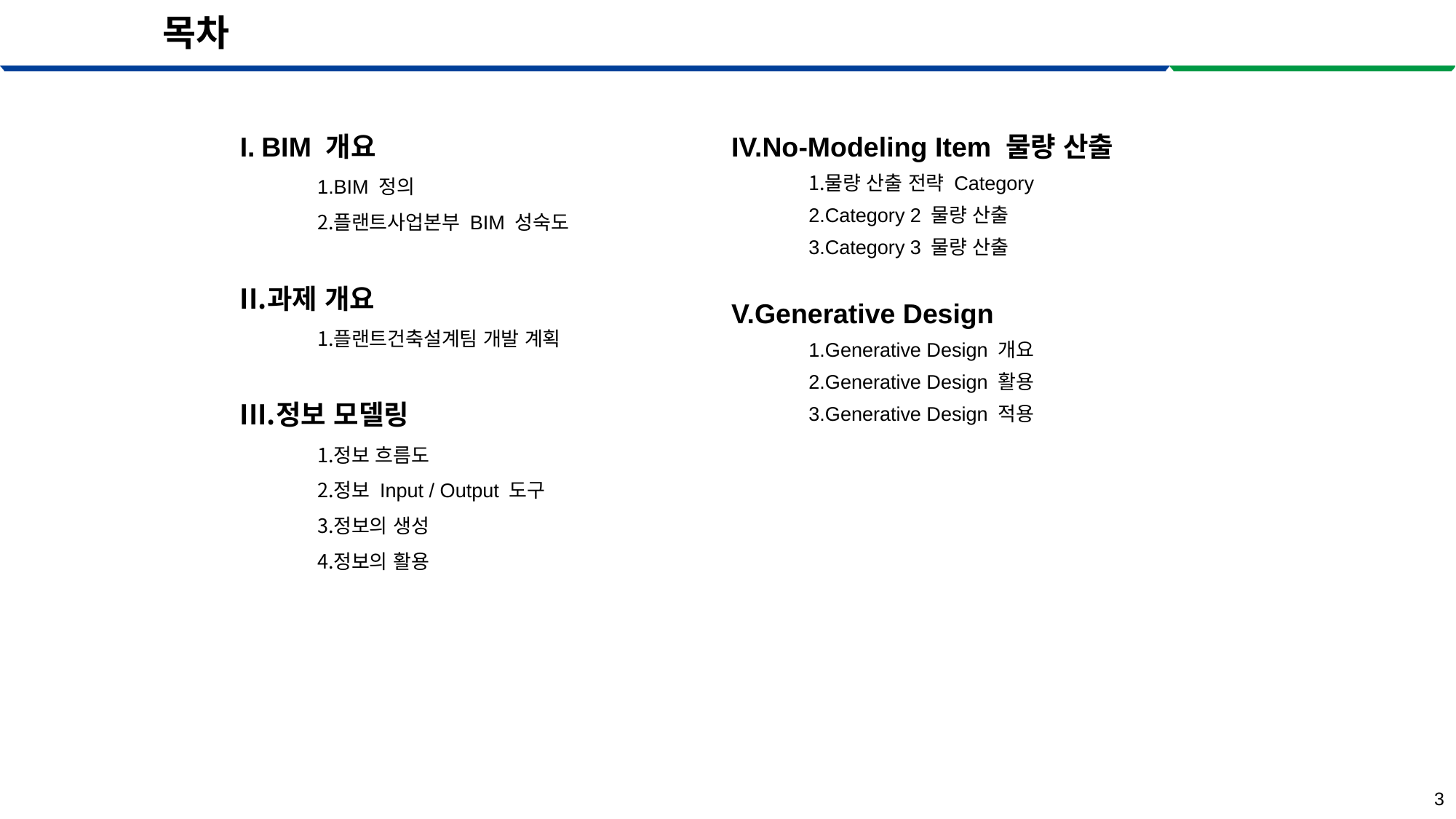

# 목차
BIM 개요
BIM 정의
플랜트사업본부 BIM 성숙도
과제 개요
플랜트건축설계팀 개발 계획
정보 모델링
정보 흐름도
정보 Input / Output 도구
정보의 생성
정보의 활용
No-Modeling Item 물량 산출
물량 산출 전략 Category
Category 2 물량 산출
Category 3 물량 산출
Generative Design
Generative Design 개요
Generative Design 활용
Generative Design 적용